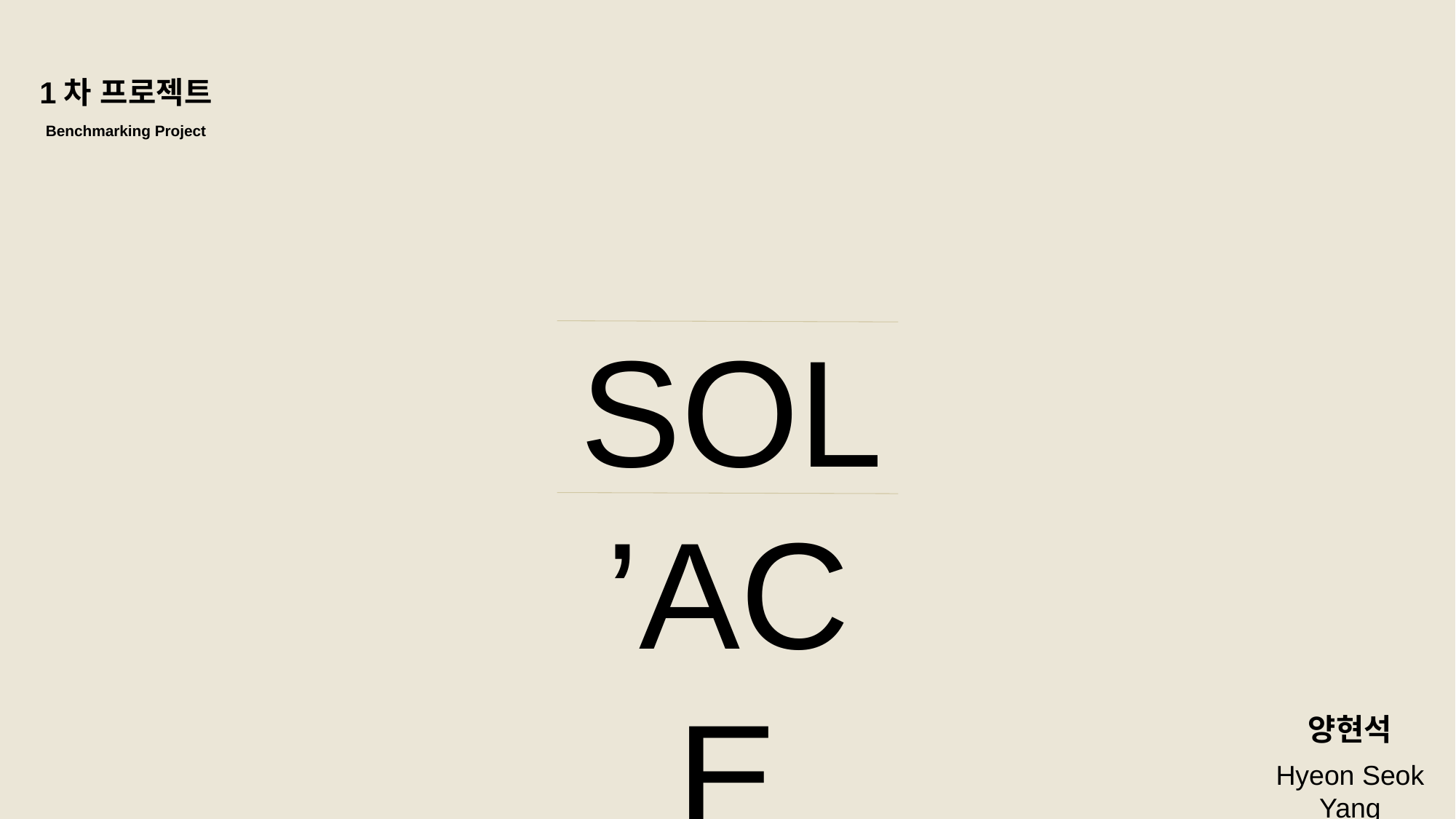

1차 프로젝트
Benchmarking Project
SOL’ACE
양현석
Hyeon Seok Yang